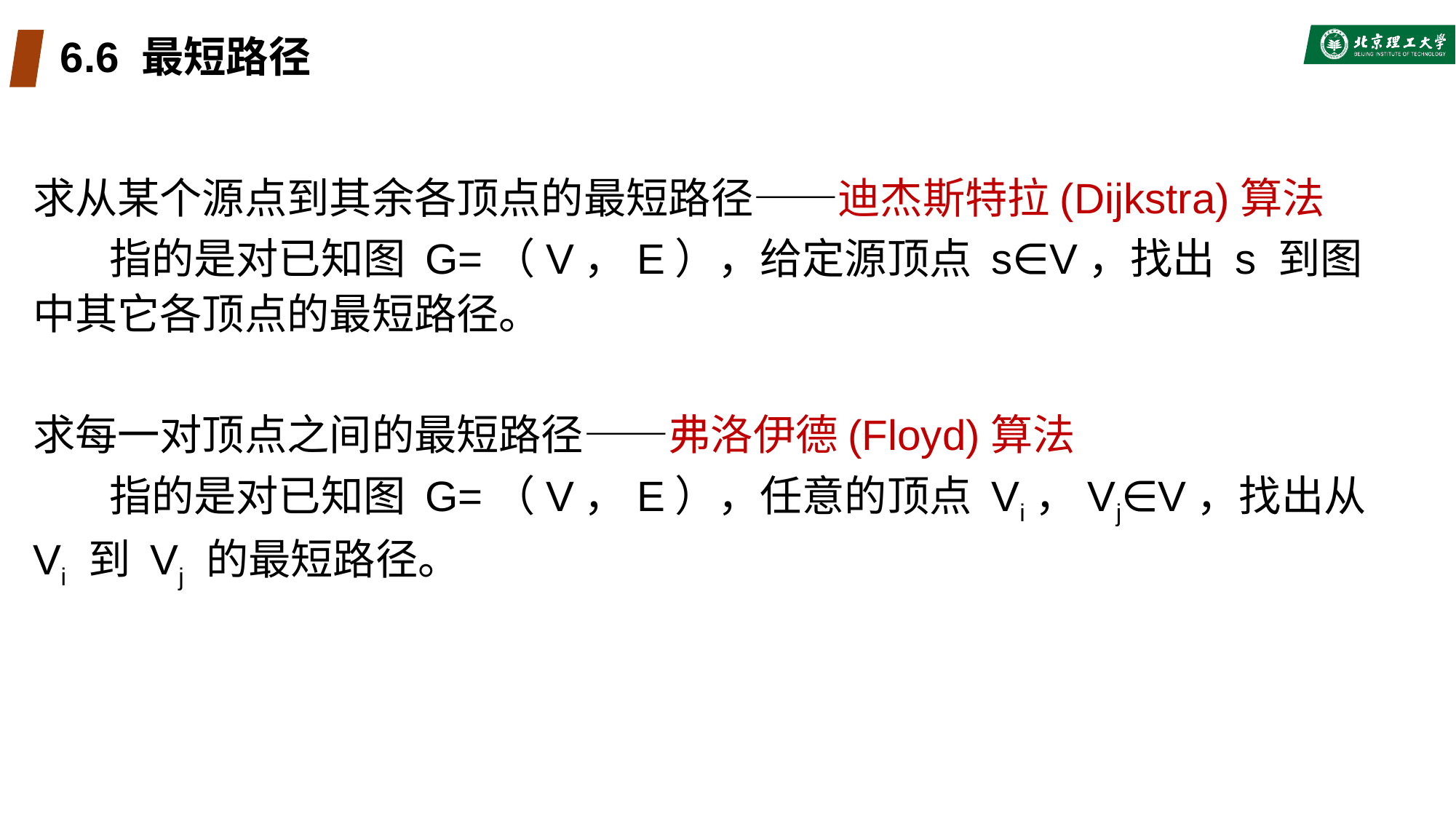

# 6.6 最短路径
求从某个源点到其余各顶点的最短路径——迪杰斯特拉(Dijkstra)算法
       指的是对已知图 G=（V，E），给定源顶点 s∈V，找出 s 到图中其它各顶点的最短路径。

求每一对顶点之间的最短路径——弗洛伊德(Floyd)算法
       指的是对已知图 G=（V，E），任意的顶点 Vi，Vj∈V，找出从 Vi 到 Vj 的最短路径。